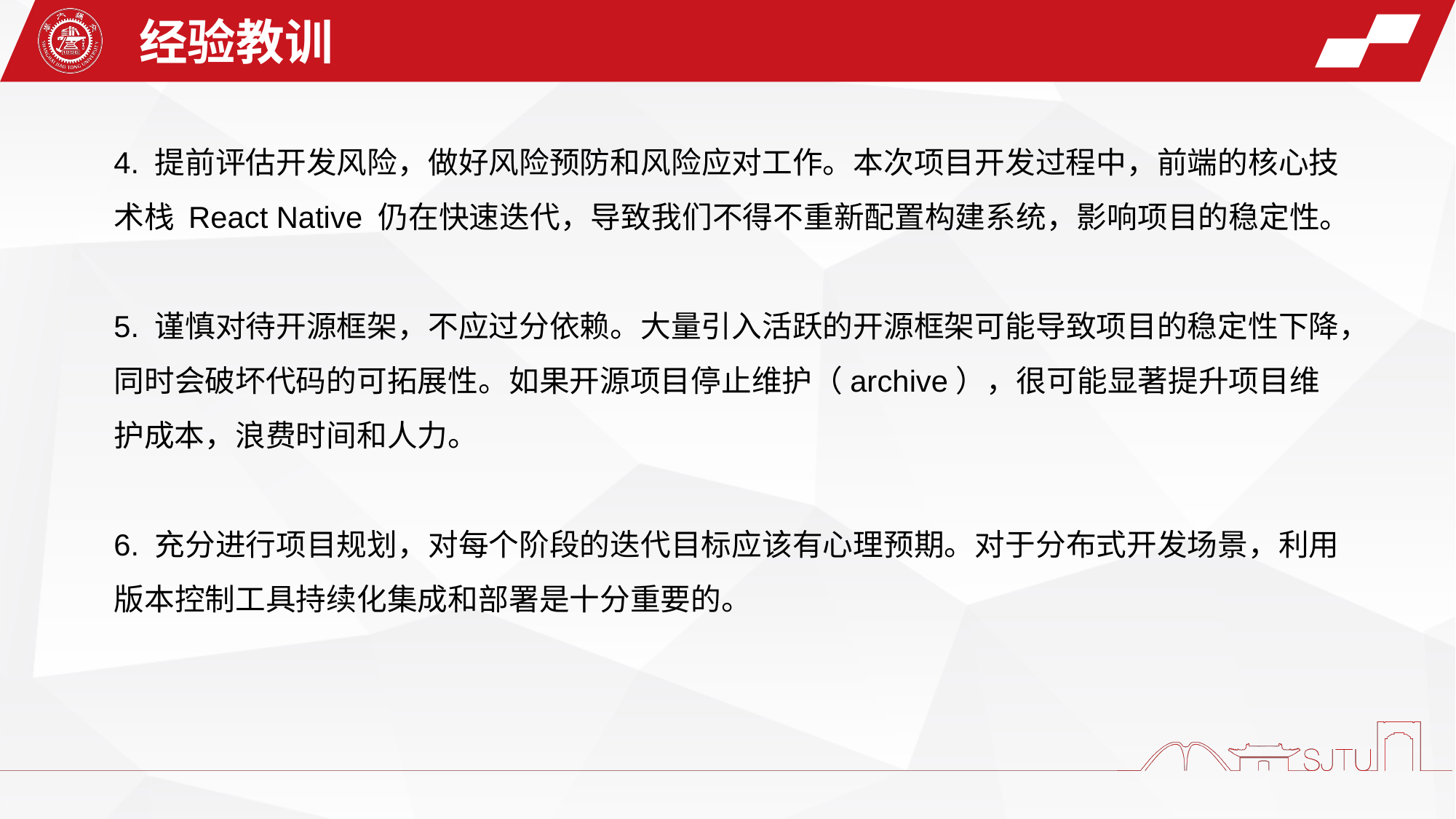

经验教训
4. 提前评估开发风险，做好风险预防和风险应对工作。本次项目开发过程中，前端的核心技术栈 React Native 仍在快速迭代，导致我们不得不重新配置构建系统，影响项目的稳定性。

5. 谨慎对待开源框架，不应过分依赖。大量引入活跃的开源框架可能导致项目的稳定性下降，同时会破坏代码的可拓展性。如果开源项目停止维护（archive），很可能显著提升项目维护成本，浪费时间和人力。

6. 充分进行项目规划，对每个阶段的迭代目标应该有心理预期。对于分布式开发场景，利用版本控制工具持续化集成和部署是十分重要的。